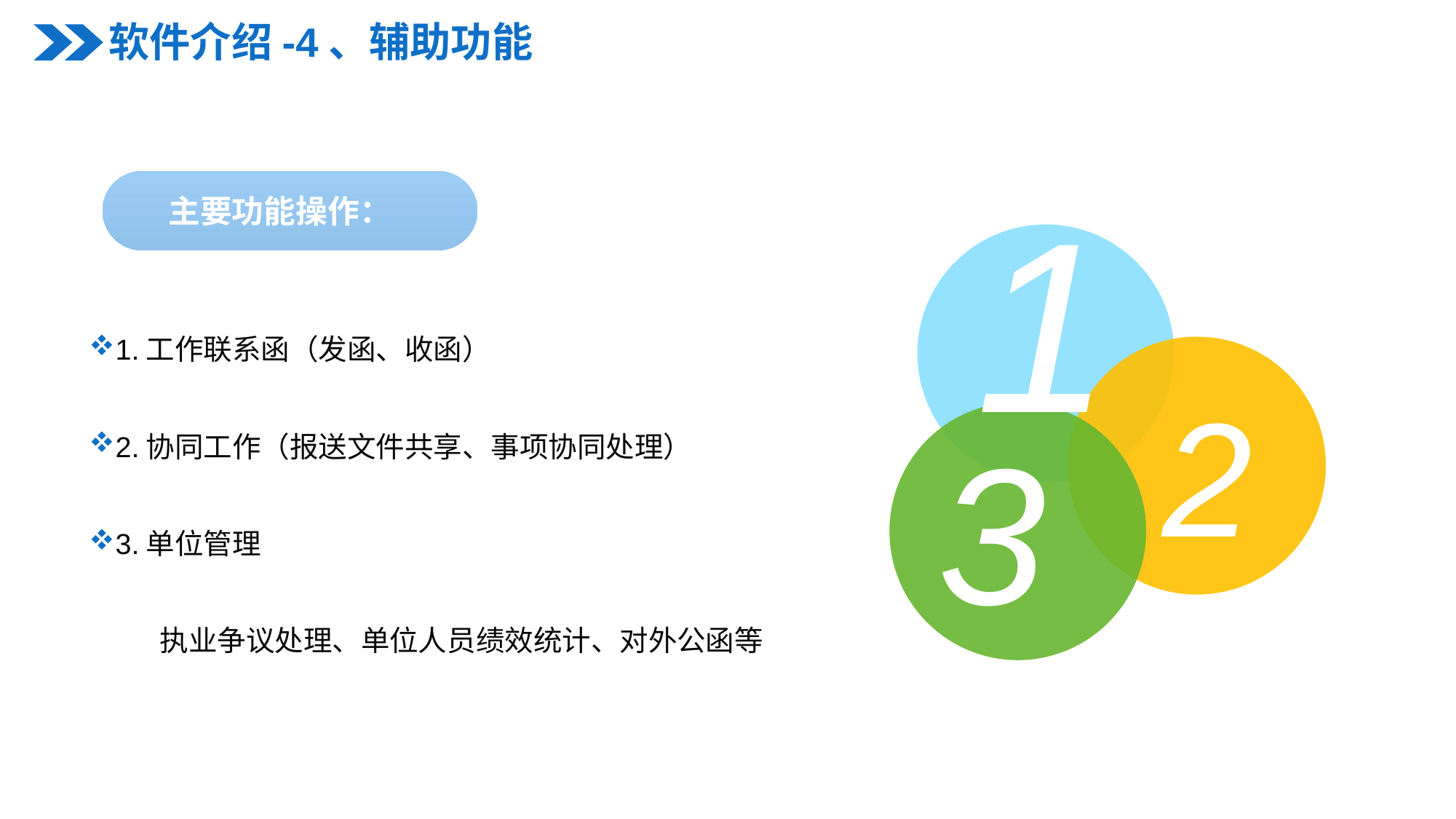

软件介绍-4、辅助功能

1

2
3
主要功能操作：
1.工作联系函（发函、收函）
2.协同工作（报送文件共享、事项协同处理）
3.单位管理
      执业争议处理、单位人员绩效统计、对外公函等